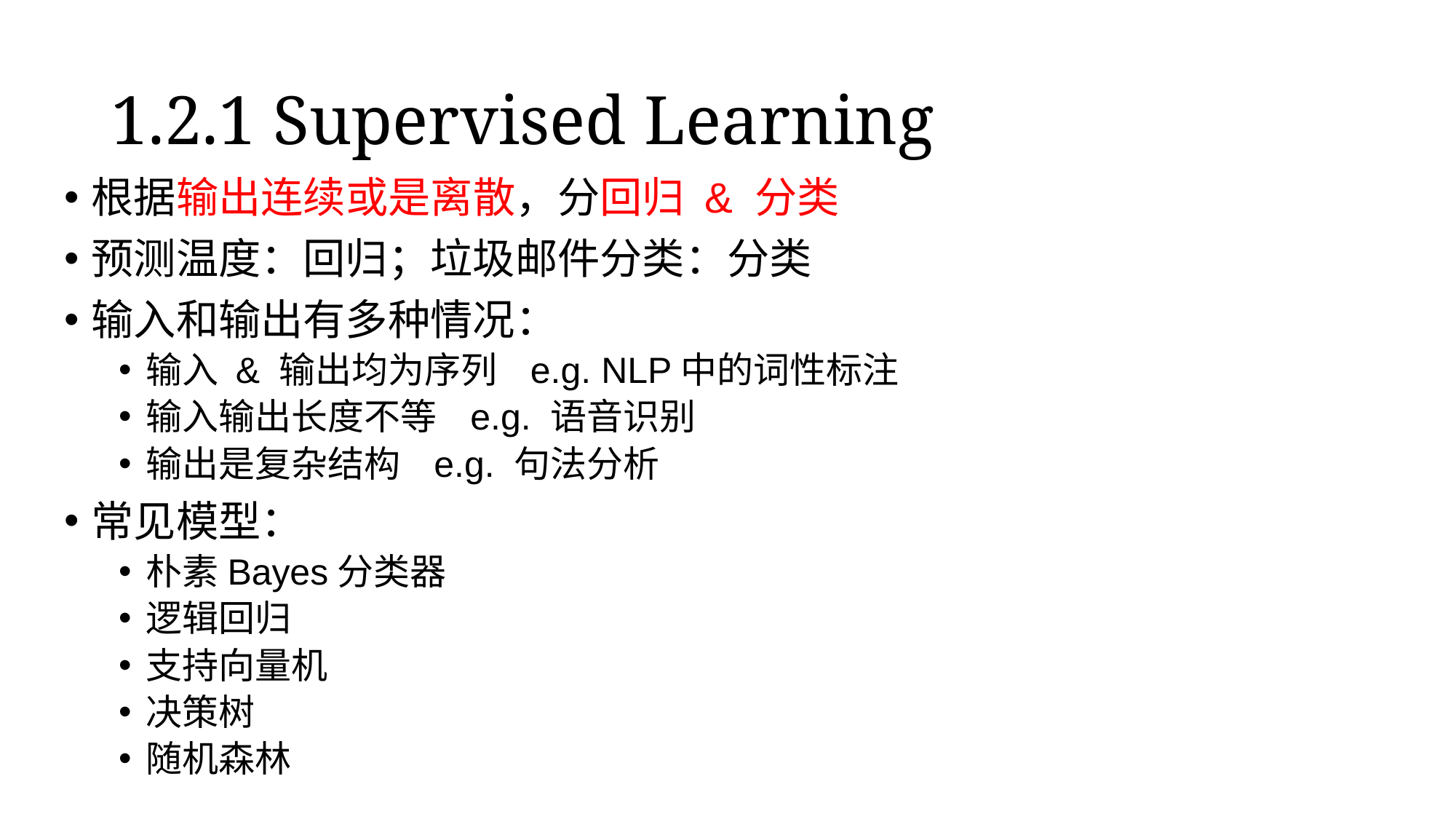

# 1.2.1 Supervised Learning
根据输出连续或是离散，分回归 & 分类
预测温度：回归；垃圾邮件分类：分类
输入和输出有多种情况：
输入 & 输出均为序列   e.g. NLP中的词性标注
输入输出长度不等   e.g. 语音识别
输出是复杂结构   e.g. 句法分析
常见模型：
朴素Bayes分类器
逻辑回归
支持向量机
决策树
随机森林